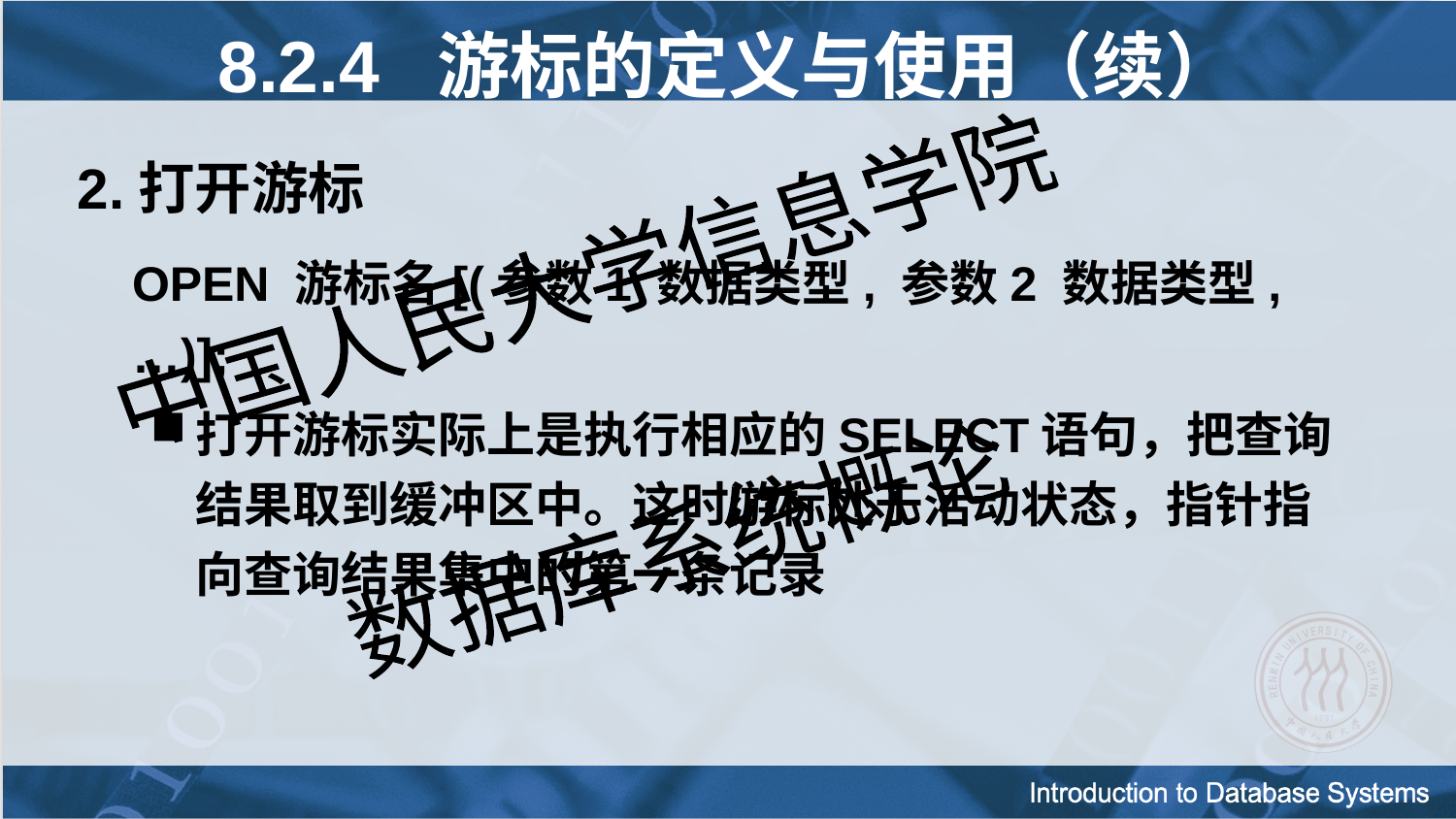

8.2.4  游标的定义与使用（续）
2.打开游标
	OPEN 游标名[(参数1 数据类型, 参数2 数据类型, …)];
打开游标实际上是执行相应的SELECT语句，把查询结果取到缓冲区中。这时游标处于活动状态，指针指向查询结果集中的第一条记录